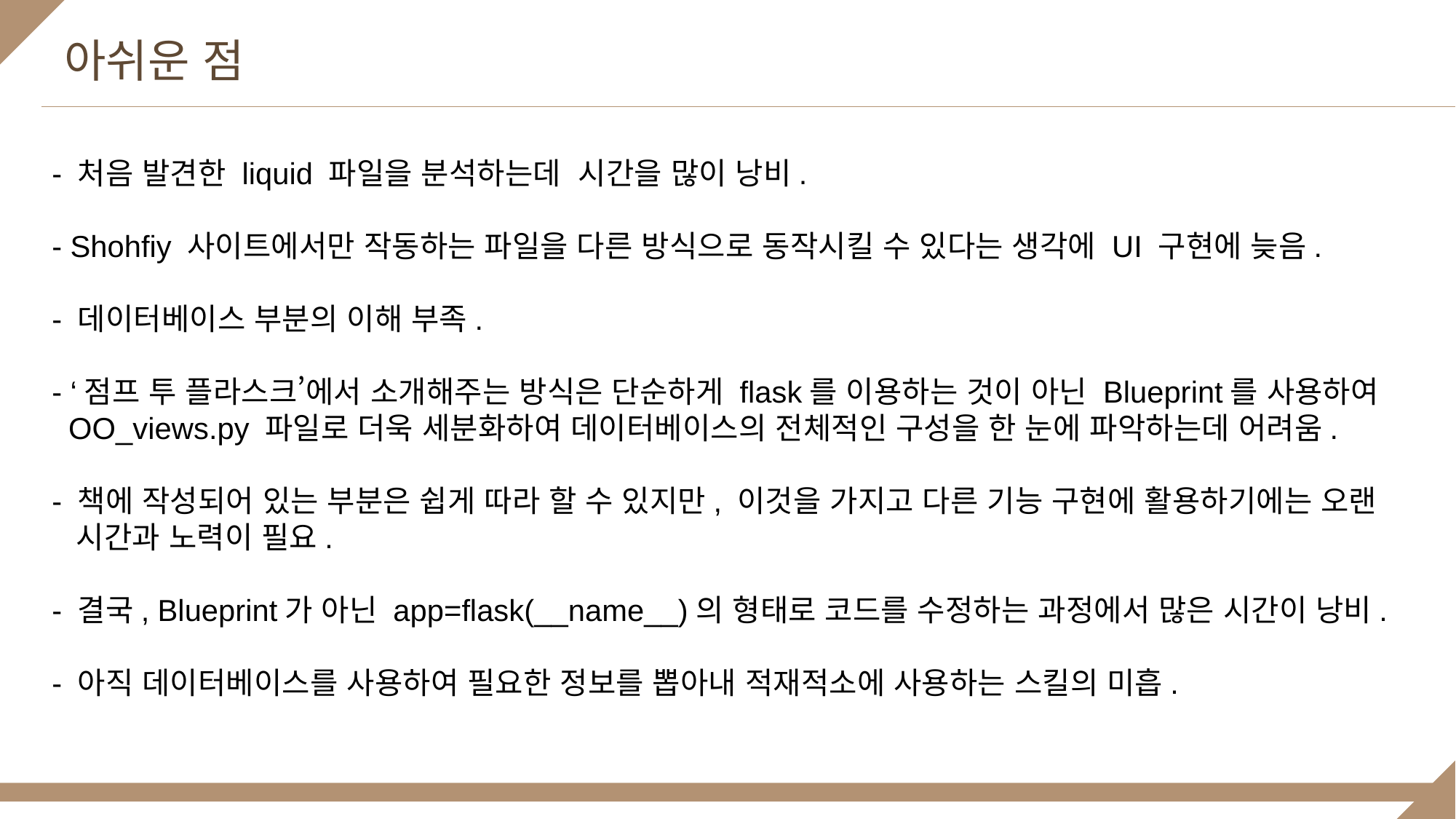

아쉬운 점

- 처음 발견한 liquid 파일을 분석하는데  시간을 많이 낭비.

- Shohfiy 사이트에서만 작동하는 파일을 다른 방식으로 동작시킬 수 있다는 생각에 UI 구현에 늦음.

- 데이터베이스 부분의 이해 부족.

- ‘점프 투 플라스크’에서 소개해주는 방식은 단순하게 flask를 이용하는 것이 아닌 Blueprint를 사용하여
  OO_views.py 파일로 더욱 세분화하여 데이터베이스의 전체적인 구성을 한 눈에 파악하는데 어려움.

- 책에 작성되어 있는 부분은 쉽게 따라 할 수 있지만, 이것을 가지고 다른 기능 구현에 활용하기에는 오랜
  시간과 노력이 필요.

- 결국, Blueprint가 아닌 app=flask(__name__)의 형태로 코드를 수정하는 과정에서 많은 시간이 낭비.

- 아직 데이터베이스를 사용하여 필요한 정보를 뽑아내 적재적소에 사용하는 스킬의 미흡.